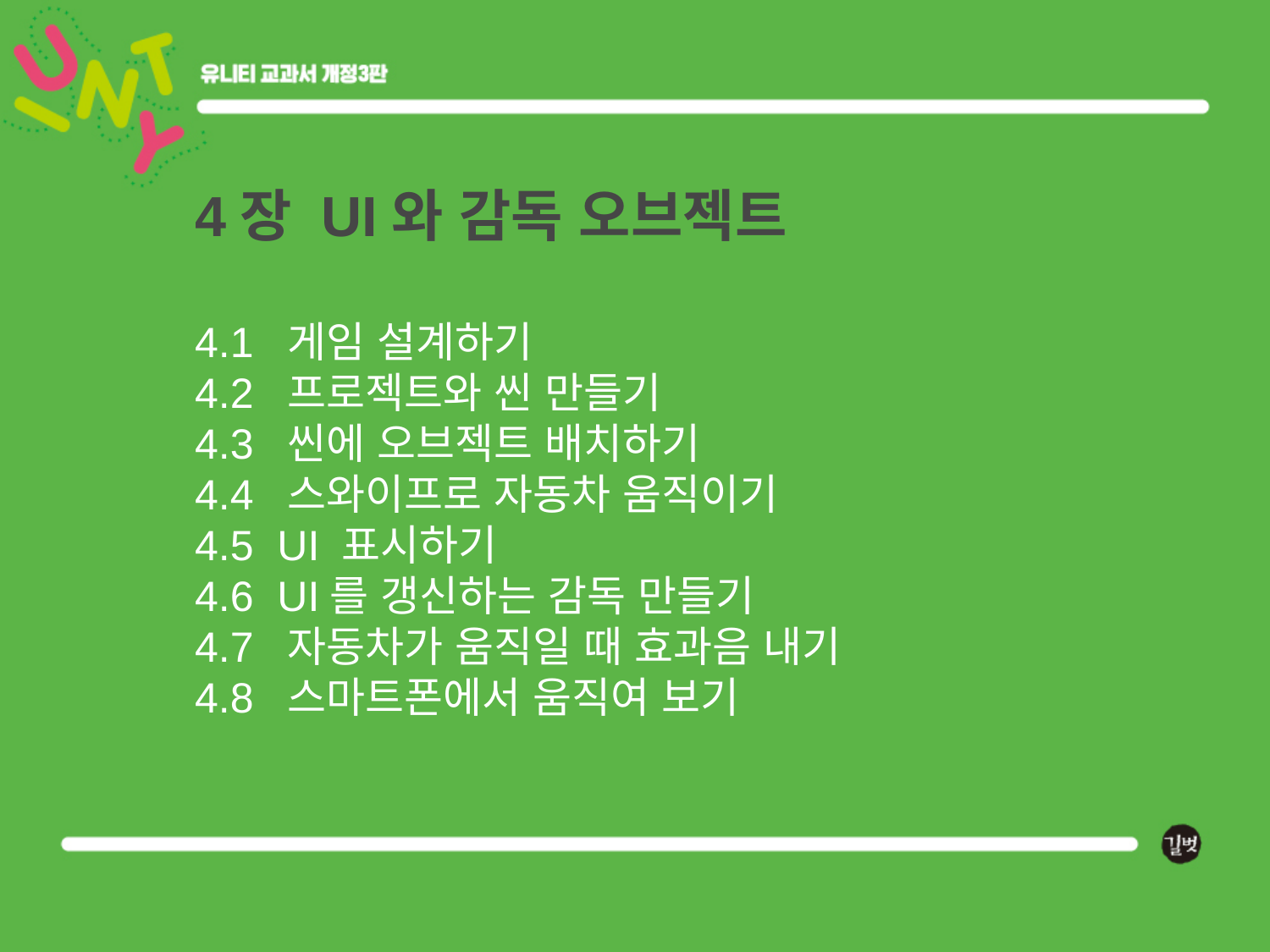

# 4장 UI와 감독 오브젝트 4.1  게임 설계하기 4.2  프로젝트와 씬 만들기 4.3  씬에 오브젝트 배치하기 4.4  스와이프로 자동차 움직이기 4.5  UI 표시하기 4.6  UI를 갱신하는 감독 만들기 4.7  자동차가 움직일 때 효과음 내기 4.8  스마트폰에서 움직여 보기